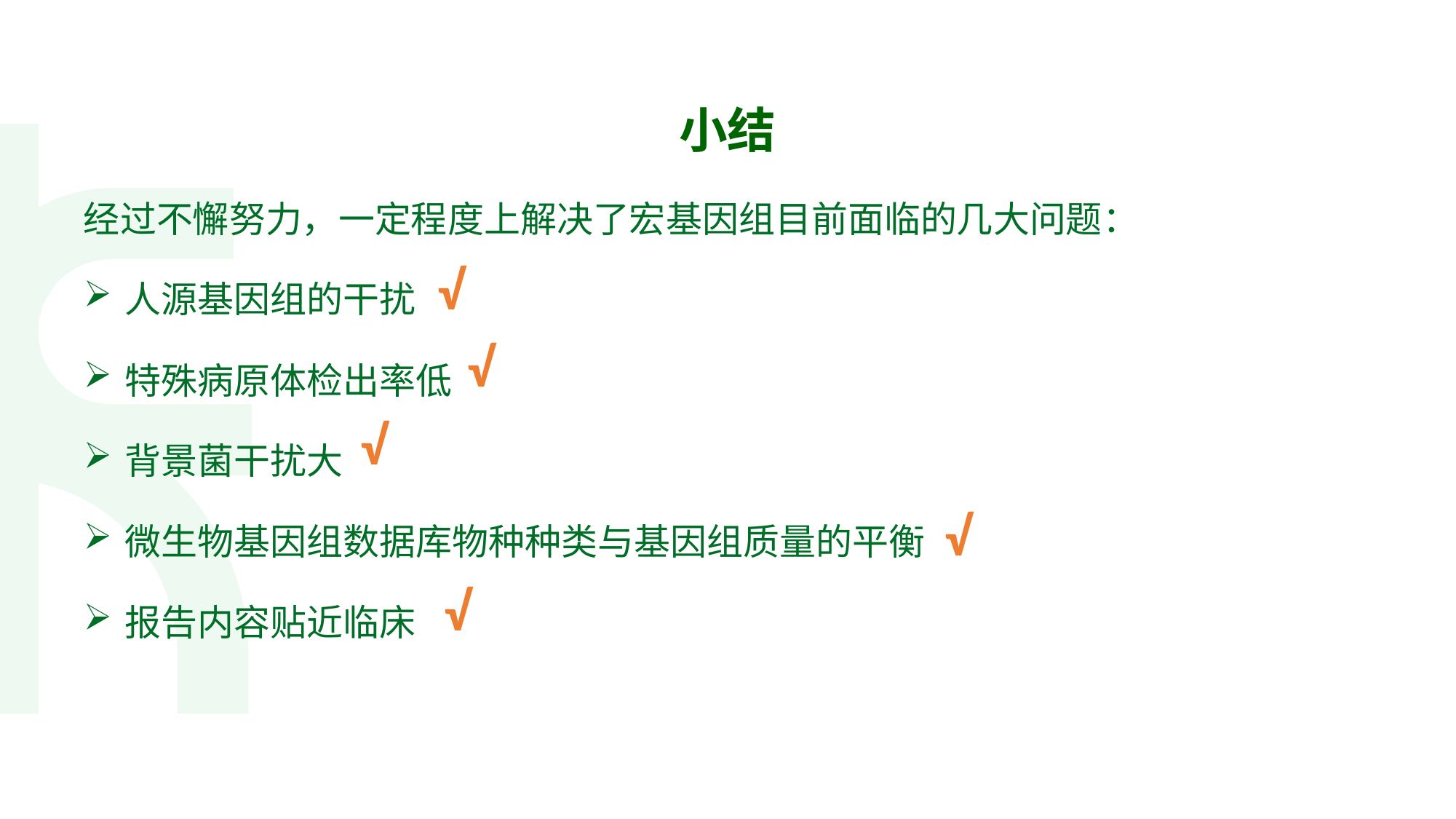

# 小结
经过不懈努力，一定程度上解决了宏基因组目前面临的几大问题：
人源基因组的干扰
特殊病原体检出率低
背景菌干扰大
微生物基因组数据库物种种类与基因组质量的平衡
报告内容贴近临床

√
√
√
√
√